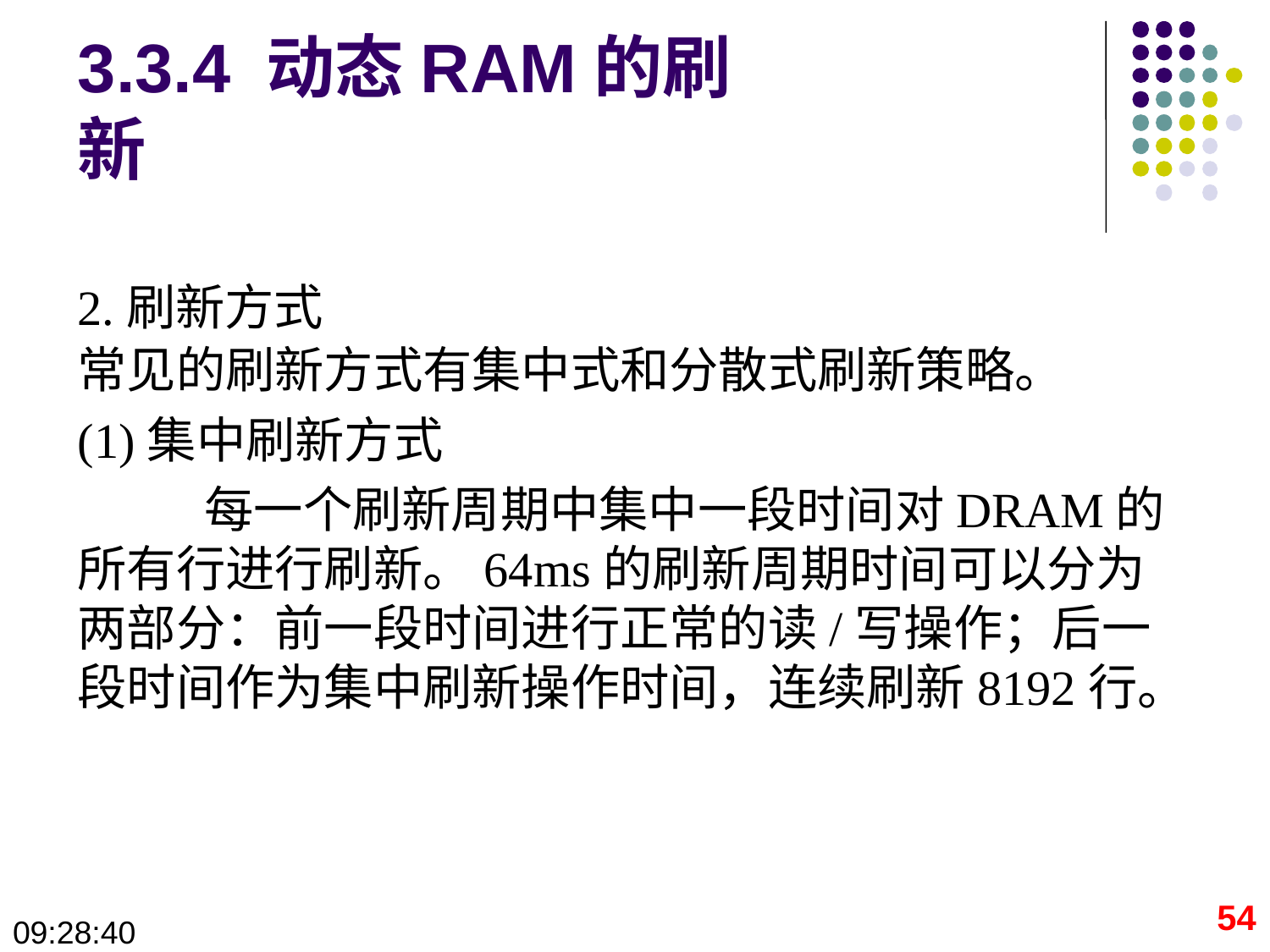

# 3.3.4 动态RAM的刷新
2.刷新方式
常见的刷新方式有集中式和分散式刷新策略。
(1)集中刷新方式
	每一个刷新周期中集中一段时间对DRAM的所有行进行刷新。64ms的刷新周期时间可以分为两部分：前一段时间进行正常的读/写操作；后一段时间作为集中刷新操作时间，连续刷新8192行。
54
09:28:40